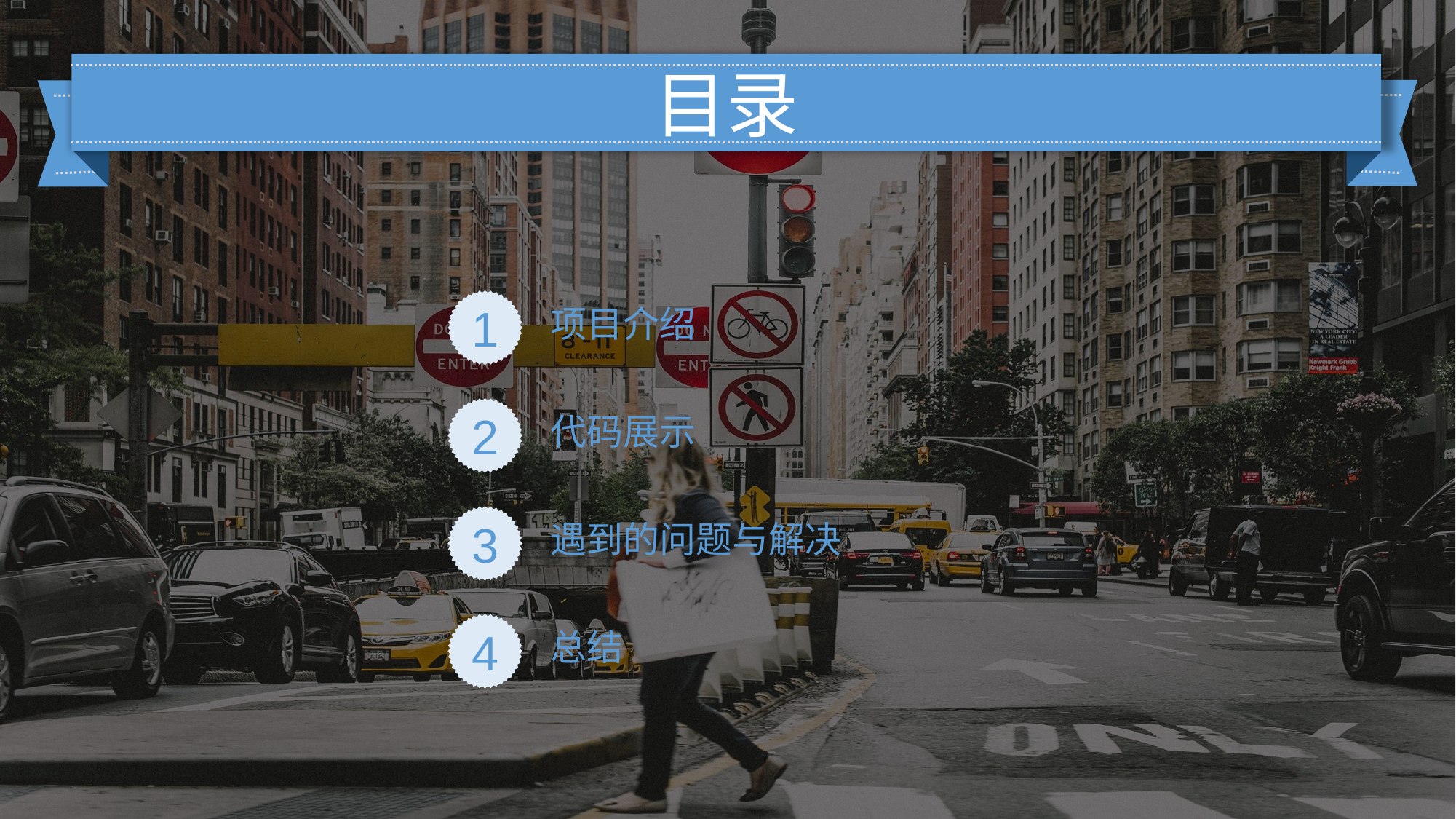

目录

项目介绍
1
代码展示
2
遇到的问题与解决
3
总结
4